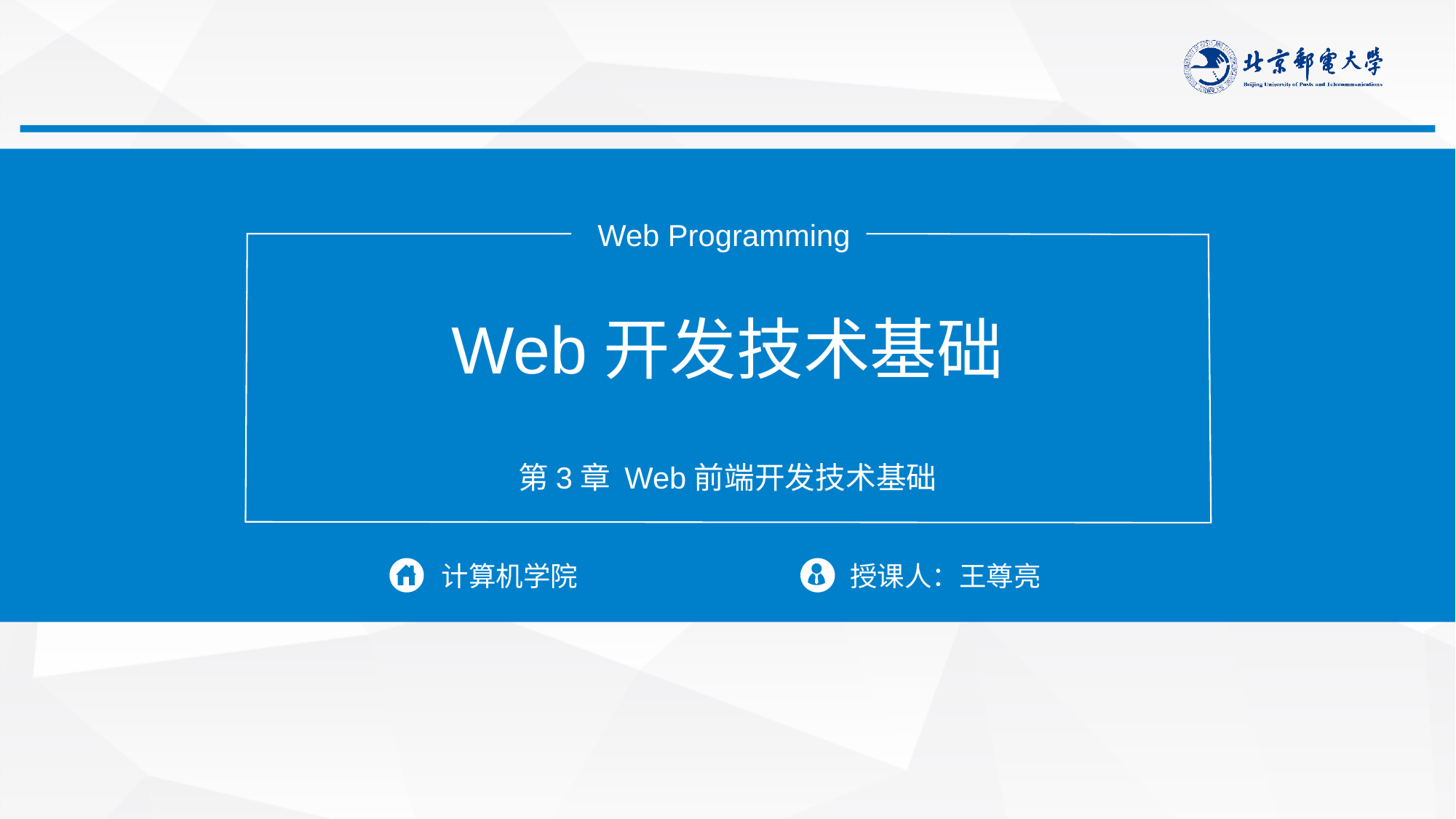

Web Programming

Web开发技术基础
第3章 Web前端开发技术基础
计算机学院
授课人：王尊亮